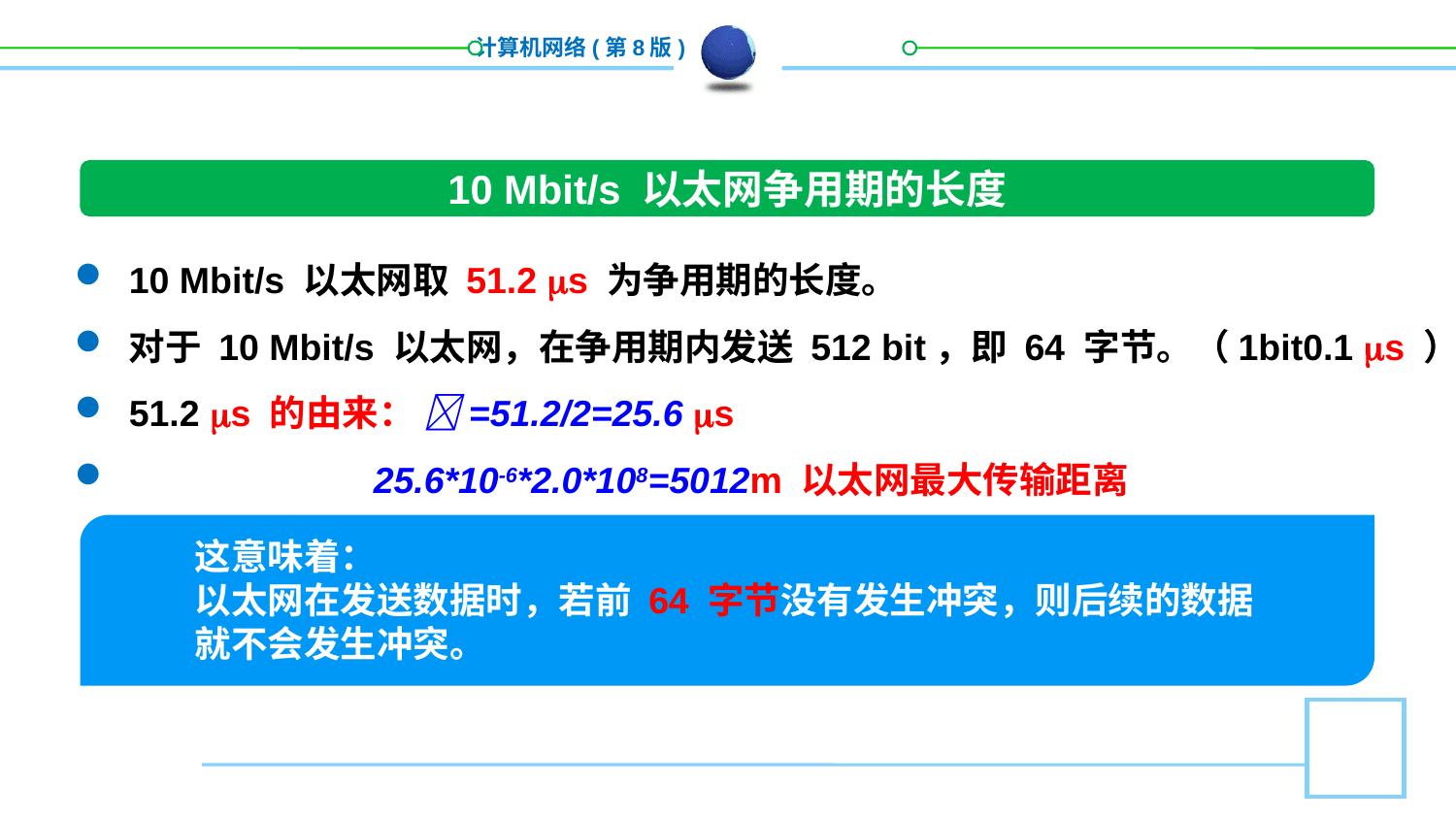

10 Mbit/s 以太网争用期的长度

10 Mbit/s 以太网取 51.2 μs 为争用期的长度。
对于 10 Mbit/s 以太网，在争用期内发送 512 bit，即 64 字节。（1bit0.1 μs ）
51.2 μs 的由来： τ=51.2/2=25.6 μs
                        25.6*10-6*2.0*108=5012m 以太网最大传输距离

这意味着：
以太网在发送数据时，若前 64 字节没有发生冲突，则后续的数据就不会发生冲突。